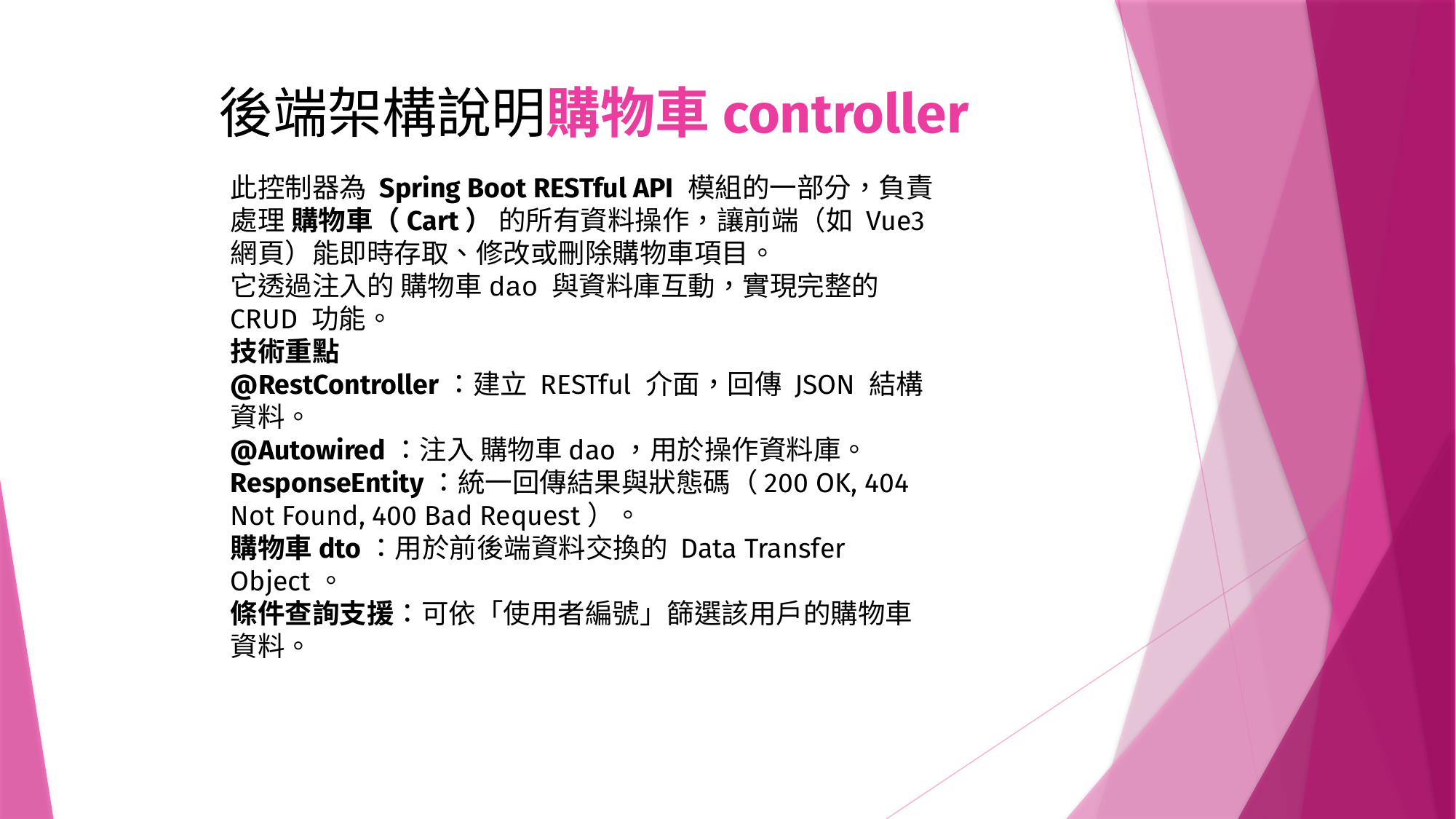

# 後端架構說明購物車controller
此控制器為 Spring Boot RESTful API 模組的一部分，負責處理 購物車（Cart） 的所有資料操作，讓前端（如 Vue3 網頁）能即時存取、修改或刪除購物車項目。
它透過注入的 購物車dao 與資料庫互動，實現完整的 CRUD 功能。
技術重點
@RestController：建立 RESTful 介面，回傳 JSON 結構資料。
@Autowired：注入 購物車dao，用於操作資料庫。
ResponseEntity：統一回傳結果與狀態碼（200 OK, 404 Not Found, 400 Bad Request）。
購物車dto：用於前後端資料交換的 Data Transfer Object。
條件查詢支援：可依「使用者編號」篩選該用戶的購物車資料。